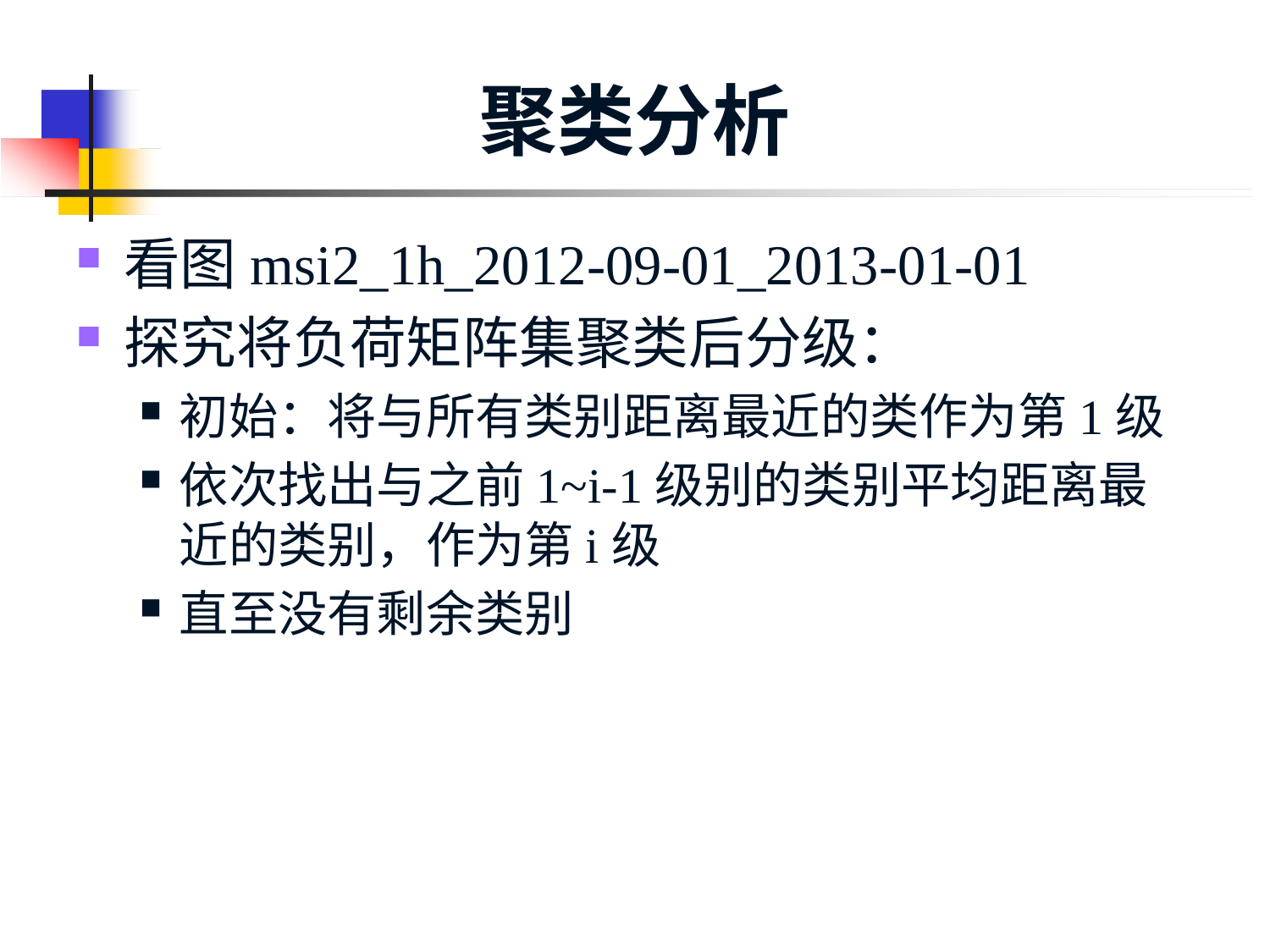

# 聚类分析
看图msi2_1h_2012-09-01_2013-01-01
探究将负荷矩阵集聚类后分级：
初始：将与所有类别距离最近的类作为第1级
依次找出与之前1~i-1级别的类别平均距离最近的类别，作为第i级
直至没有剩余类别